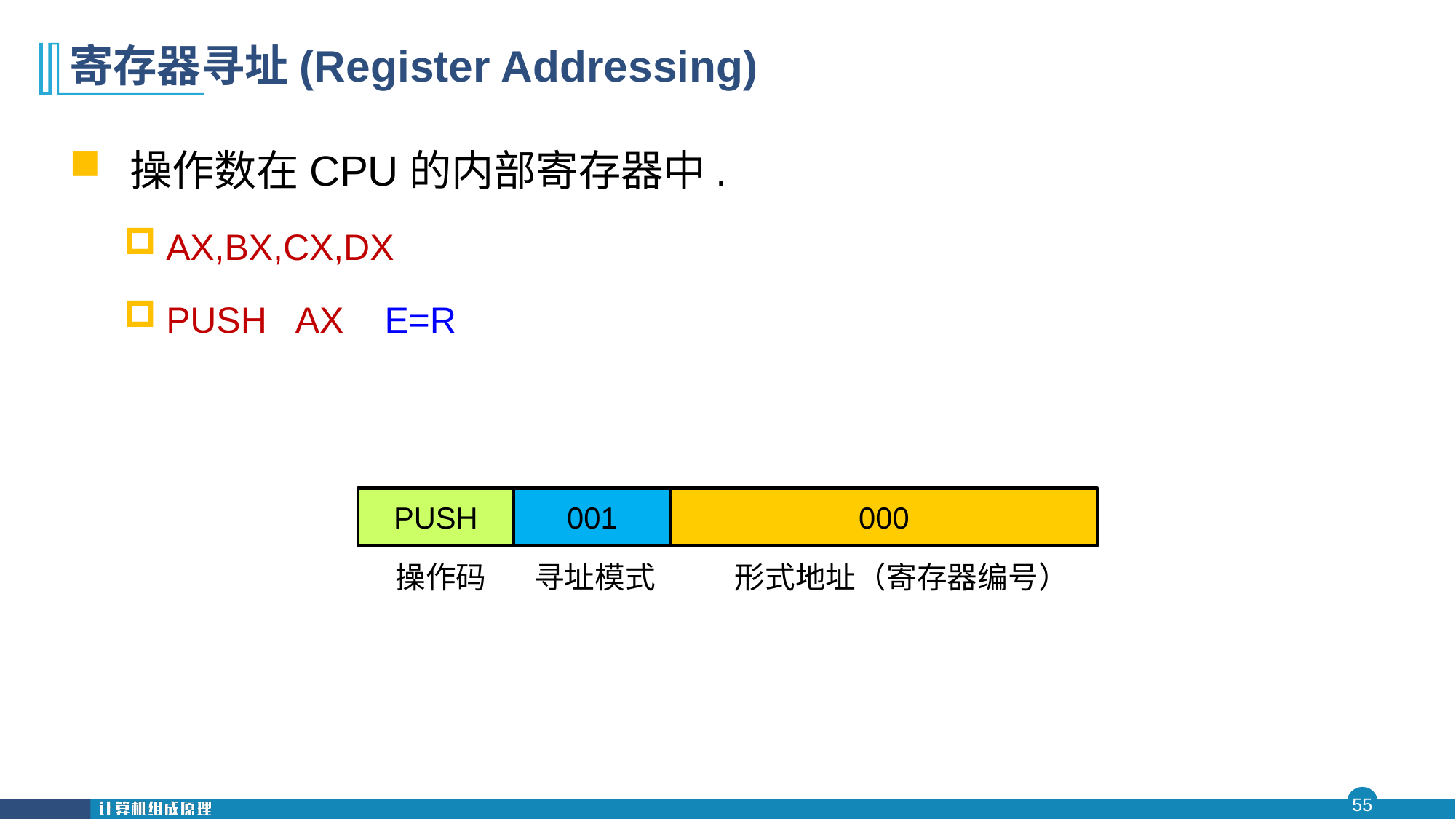

# 寄存器寻址(Register Addressing)
 操作数在CPU的内部寄存器中.
AX,BX,CX,DX
PUSH   AX    E=R
PUSH
001
000
操作码
寻址模式
形式地址（寄存器编号）